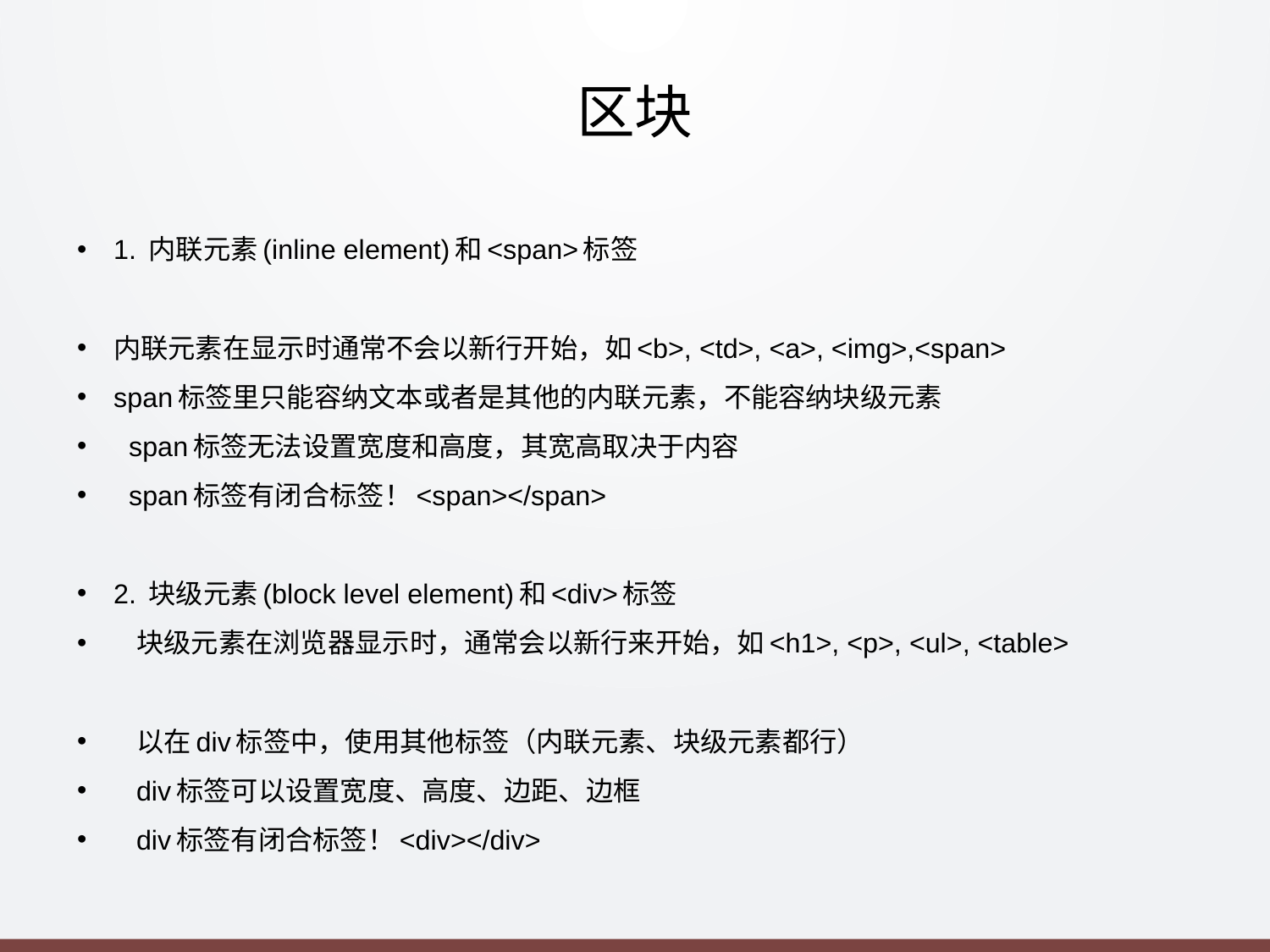

# 区块
1. 内联元素(inline element)和<span>标签

内联元素在显示时通常不会以新行开始，如<b>, <td>, <a>, <img>,<span>
span标签里只能容纳文本或者是其他的内联元素，不能容纳块级元素
  span标签无法设置宽度和高度，其宽高取决于内容
  span标签有闭合标签！<span></span>

2. 块级元素(block level element)和<div>标签
   块级元素在浏览器显示时，通常会以新行来开始，如<h1>, <p>, <ul>, <table>

   以在div标签中，使用其他标签（内联元素、块级元素都行）
   div标签可以设置宽度、高度、边距、边框
   div标签有闭合标签！<div></div>